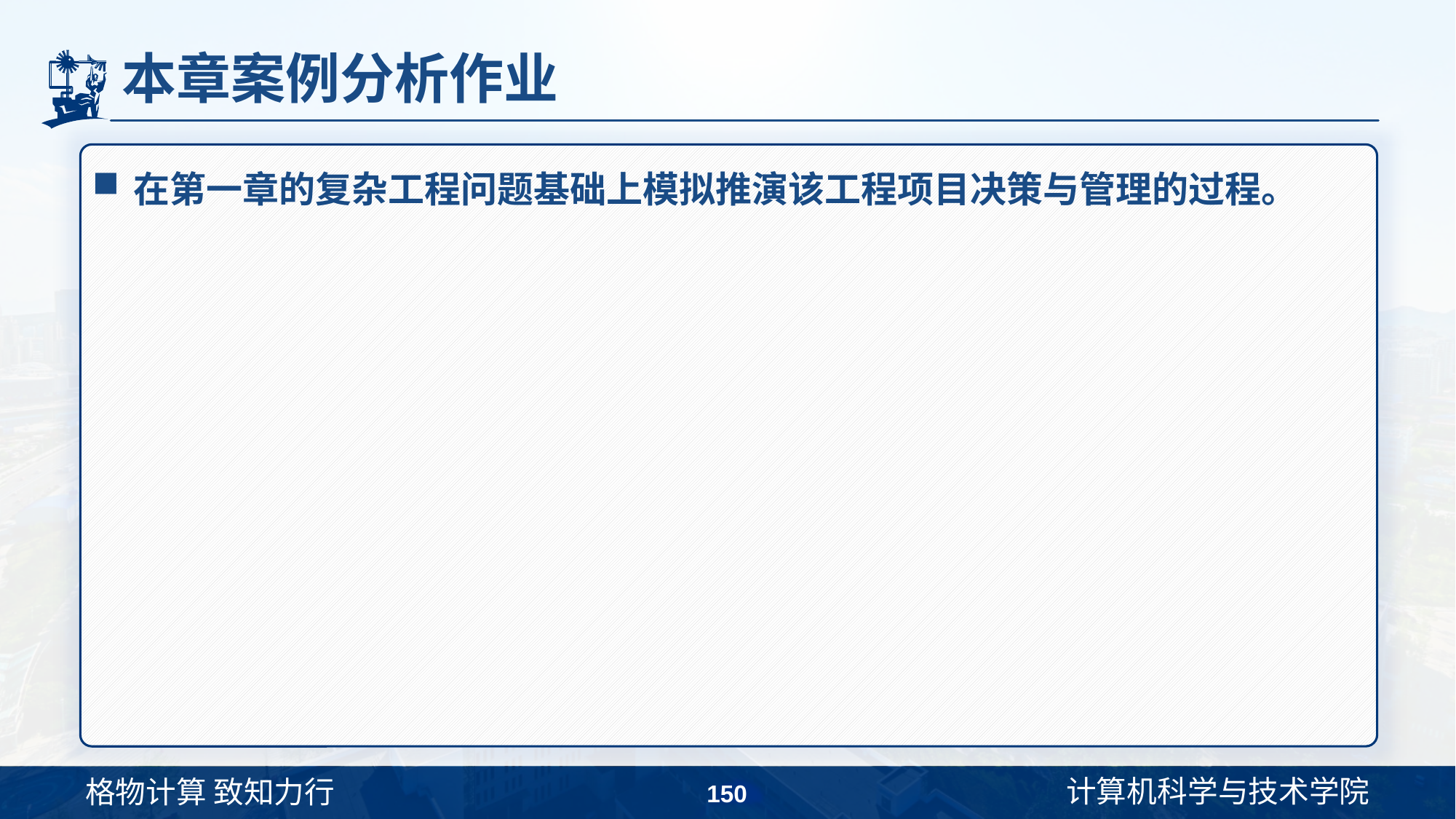

# 本章案例分析作业
在第一章的复杂工程问题基础上模拟推演该工程项目决策与管理的过程。
150